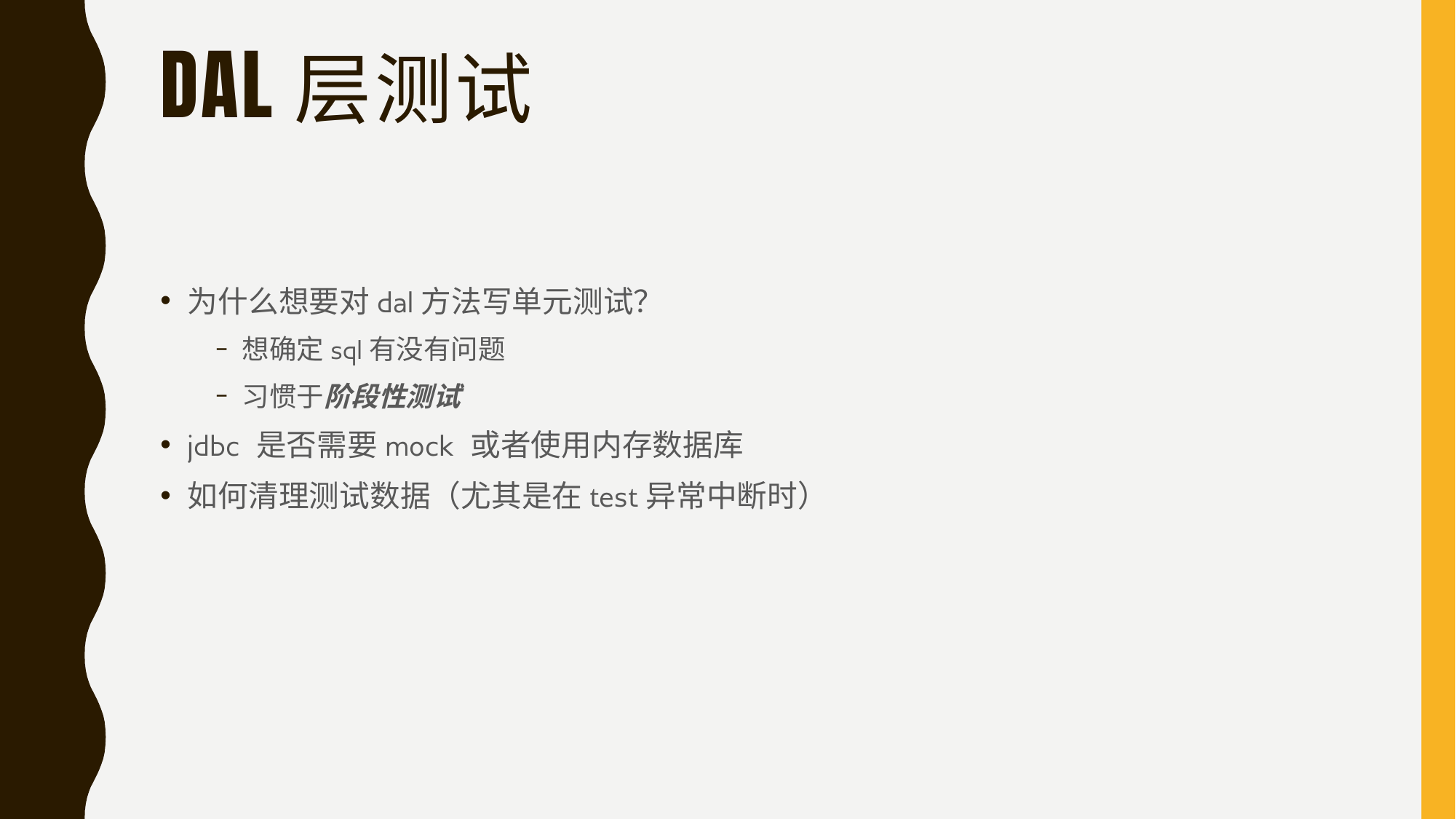

# dal层测试
为什么想要对dal方法写单元测试？
想确定sql有没有问题
习惯于阶段性测试
jdbc 是否需要mock 或者使用内存数据库
如何清理测试数据（尤其是在test异常中断时）